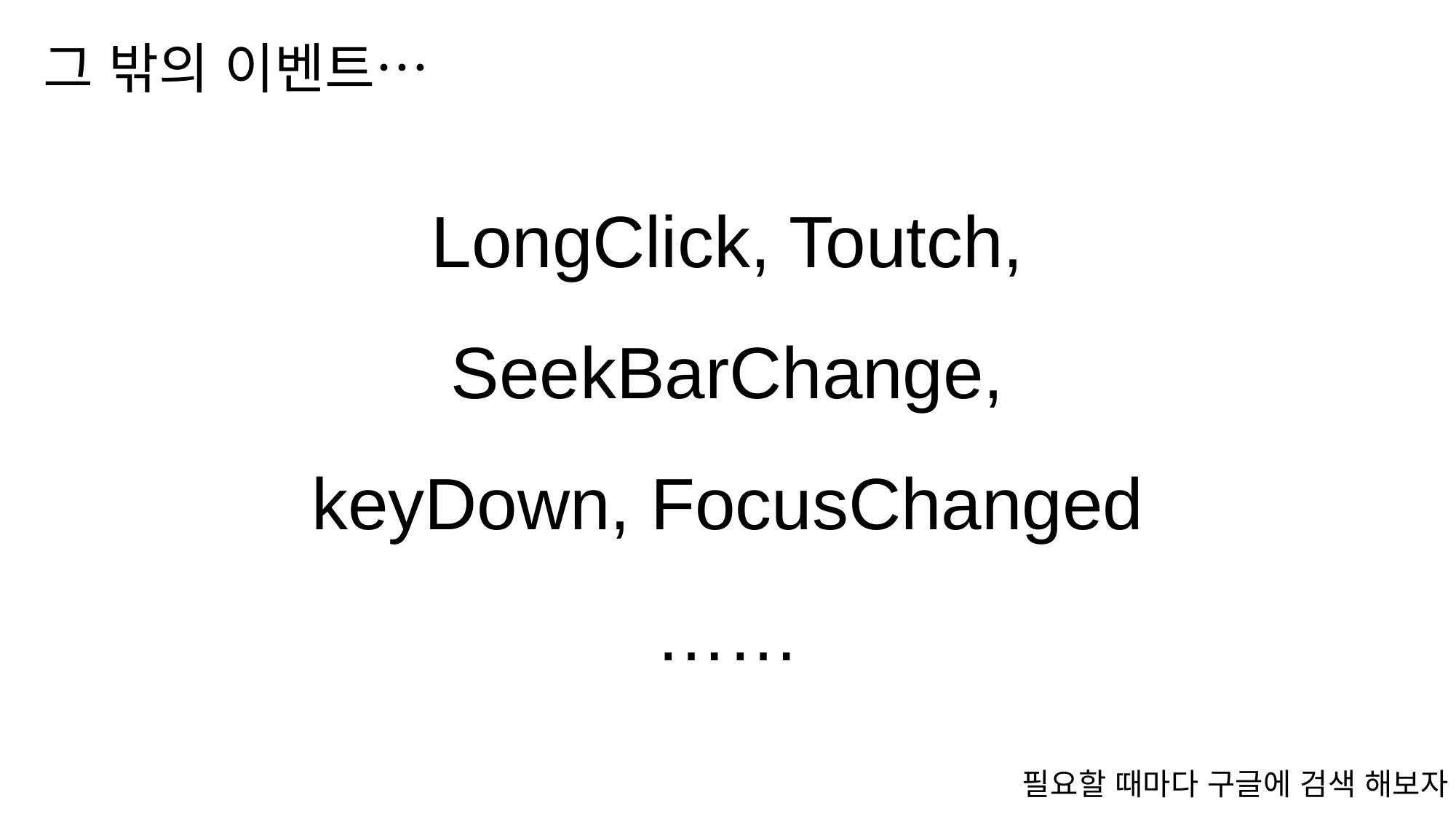

그 밖의 이벤트…
나눔스퀘어OTF ExtraBold
나눔스퀘어OTF Bold
LongClick, Toutch, SeekBarChange,
keyDown, FocusChanged
……
나눔스퀘어OTF
나눔스퀘어_ac ExtraBold
나눔스퀘어_ac Bold
나눔스퀘어_ac
나눔스퀘어 ExtraBold
나눔스퀘어 Bold
나눔스퀘어
나눔스퀘어 Light
필요할 때마다 구글에 검색 해보자